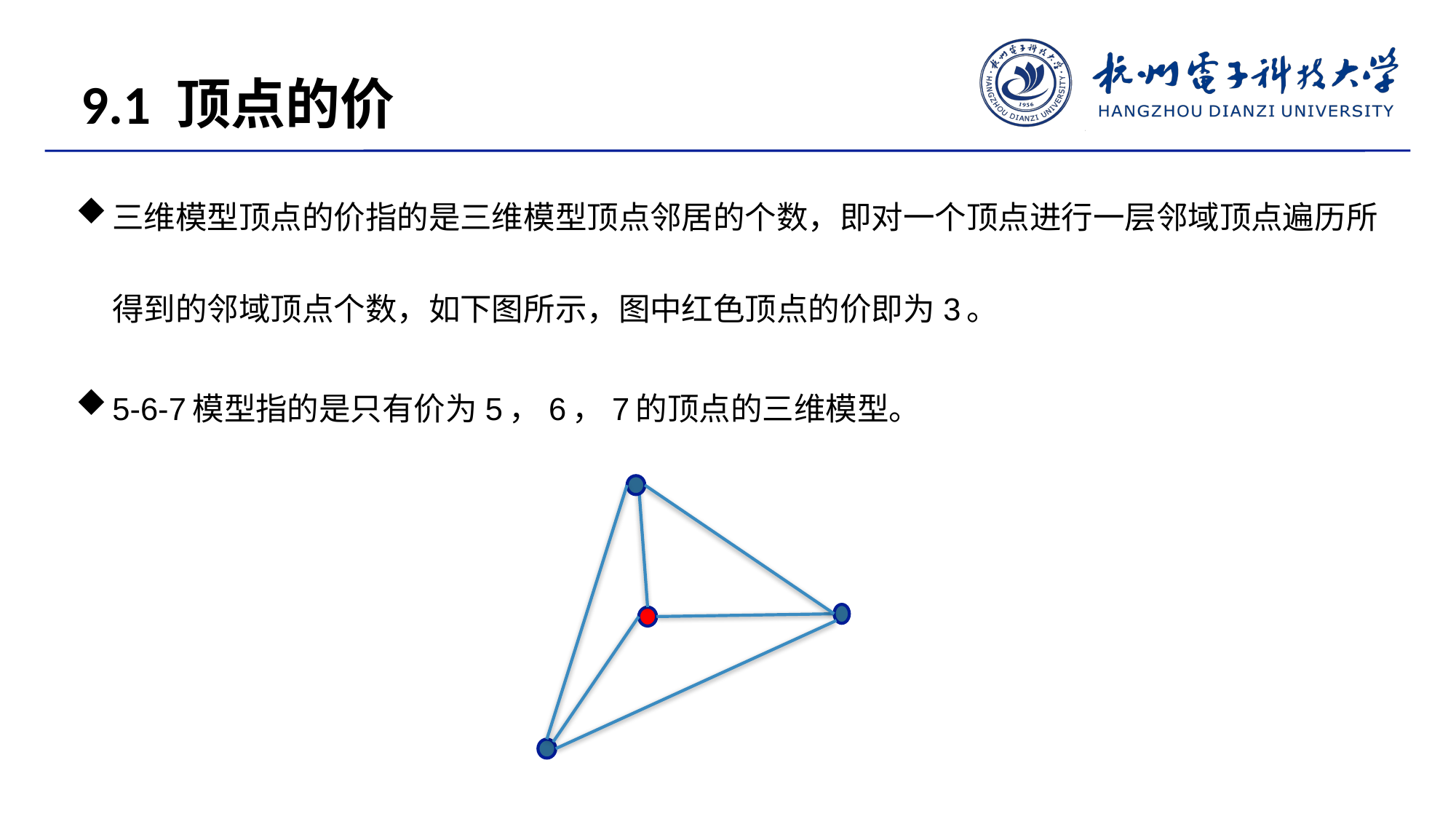

9.1 顶点的价
三维模型顶点的价指的是三维模型顶点邻居的个数，即对一个顶点进行一层邻域顶点遍历所得到的邻域顶点个数，如下图所示，图中红色顶点的价即为3。
5-6-7模型指的是只有价为5，6，7的顶点的三维模型。